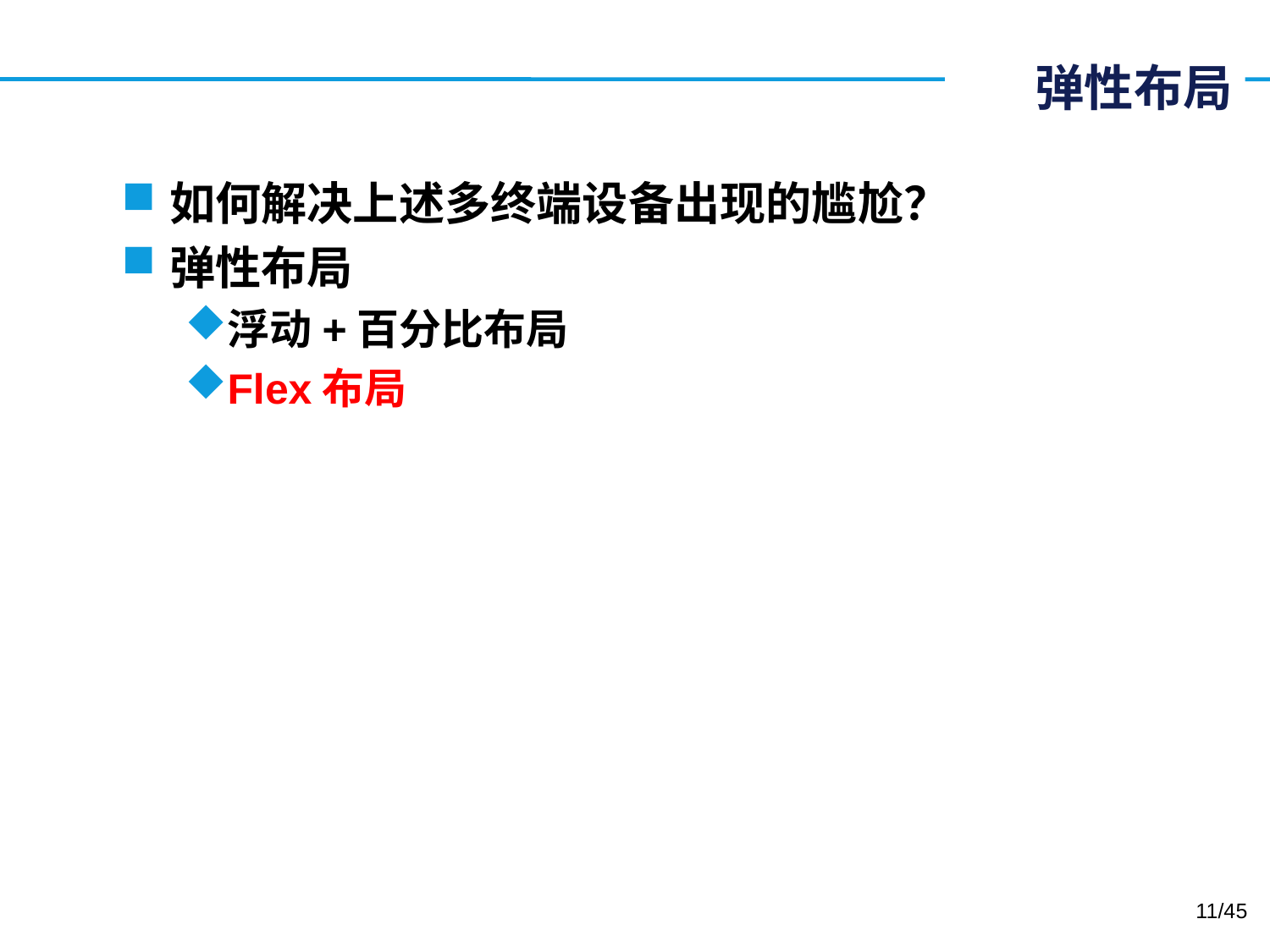

# 弹性布局
如何解决上述多终端设备出现的尴尬？
弹性布局
浮动+百分比布局
Flex布局

11/45